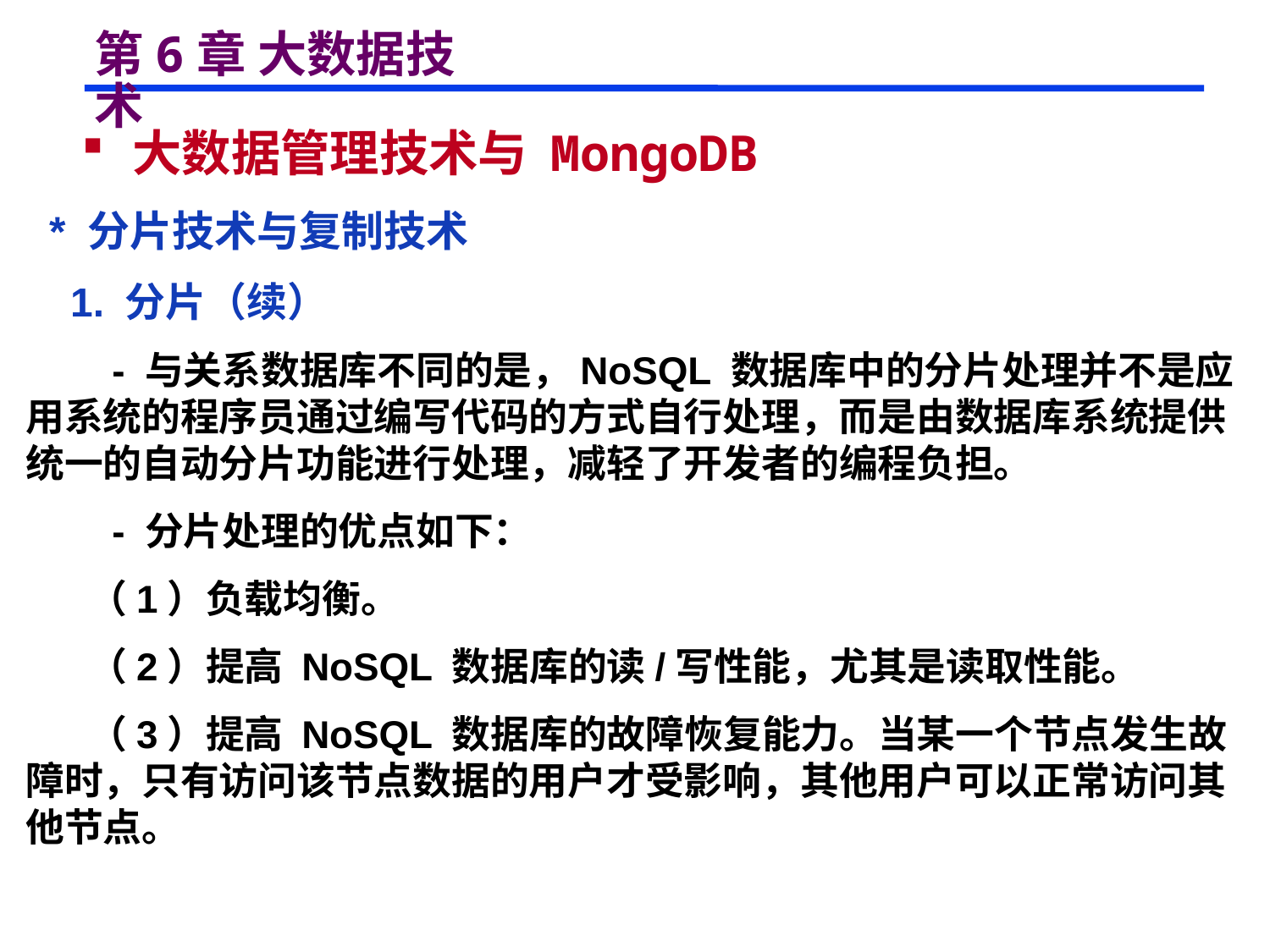

# 第6章 大数据技术
 大数据管理技术与 MongoDB
  * 分片技术与复制技术
    1. 分片（续）
        - 与关系数据库不同的是，NoSQL 数据库中的分片处理并不是应用系统的程序员通过编写代码的方式自行处理，而是由数据库系统提供统一的自动分片功能进行处理，减轻了开发者的编程负担。
        - 分片处理的优点如下：
      （1）负载均衡。
      （2）提高 NoSQL 数据库的读/写性能，尤其是读取性能。
      （3）提高 NoSQL 数据库的故障恢复能力。当某一个节点发生故障时，只有访问该节点数据的用户才受影响，其他用户可以正常访问其他节点。